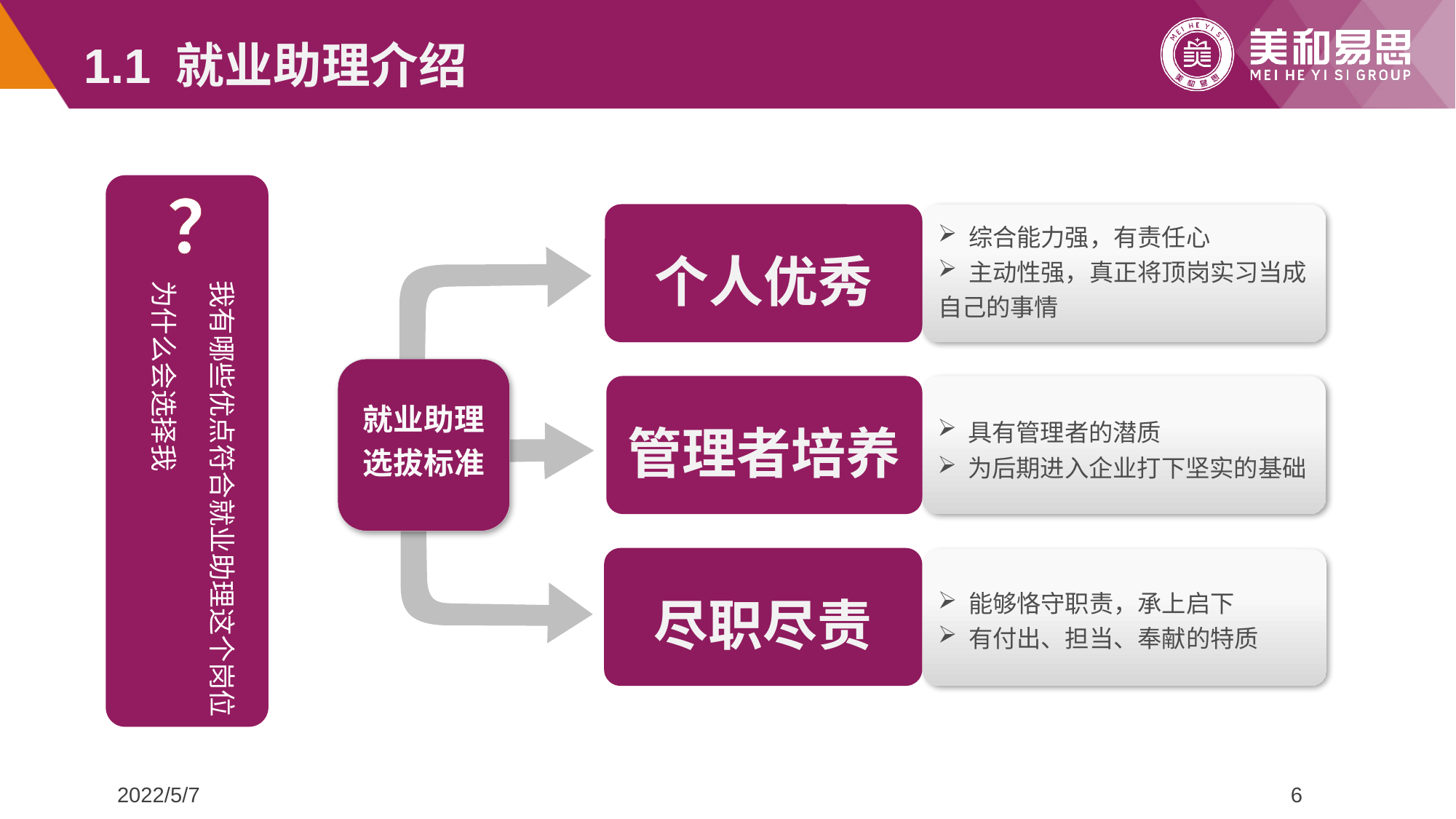

# 1.1 就业助理介绍

？
个人优秀

 综合能力强，有责任心
 主动性强，真正将顶岗实习当成自己的事情

为什么会选择我
我有哪些优点符合就业助理这个岗位

就业助理选拔标准
 具有管理者的潜质
 为后期进入企业打下坚实的基础
管理者培养

尽职尽责
 能够恪守职责，承上启下
 有付出、担当、奉献的特质
2022/5/7
6